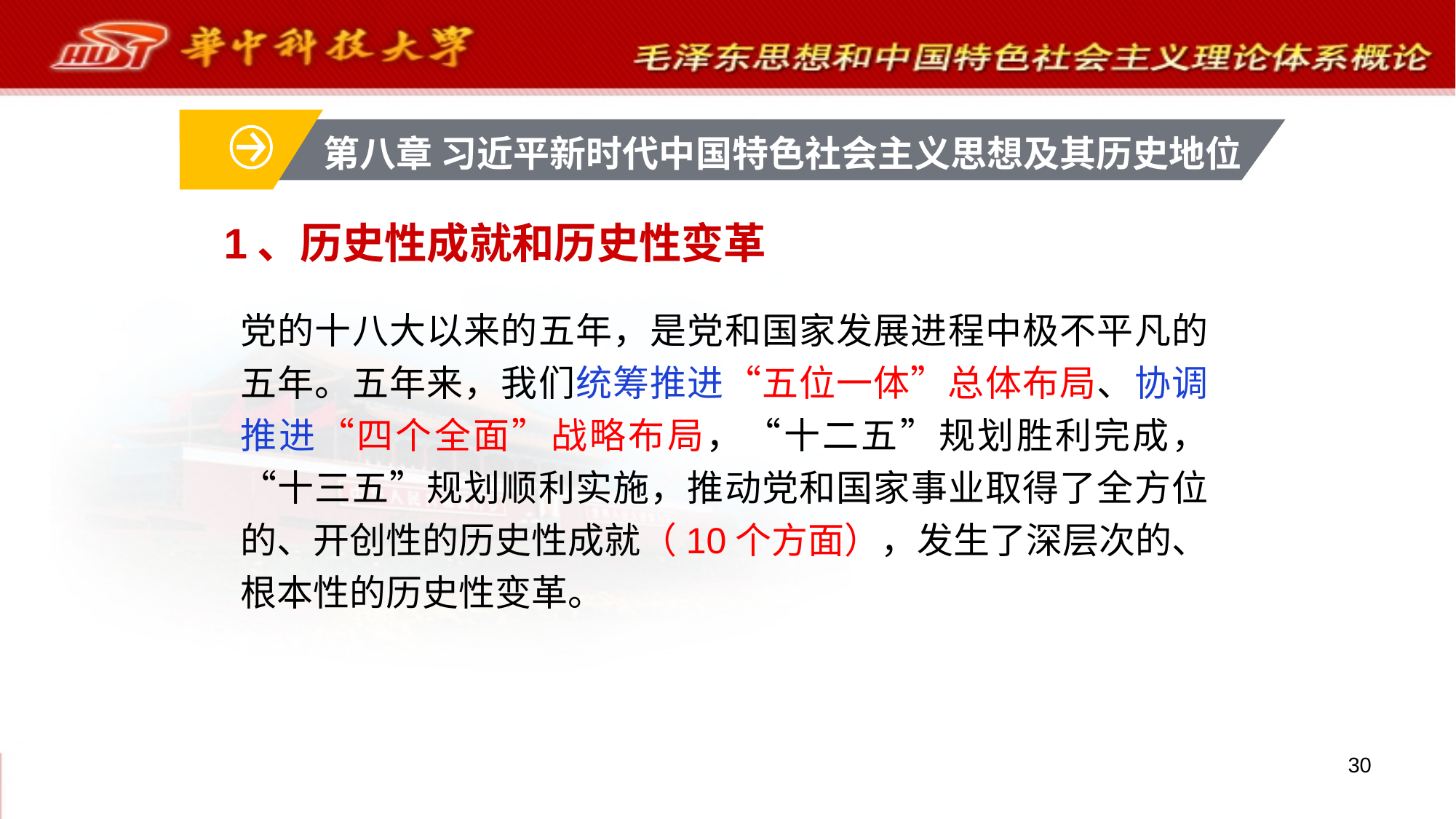

第八章 习近平新时代中国特色社会主义思想及其历史地位
1、历史性成就和历史性变革
党的十八大以来的五年，是党和国家发展进程中极不平凡的五年。五年来，我们统筹推进“五位一体”总体布局、协调推进“四个全面”战略布局，“十二五”规划胜利完成，“十三五”规划顺利实施，推动党和国家事业取得了全方位的、开创性的历史性成就（10个方面），发生了深层次的、根本性的历史性变革。
30